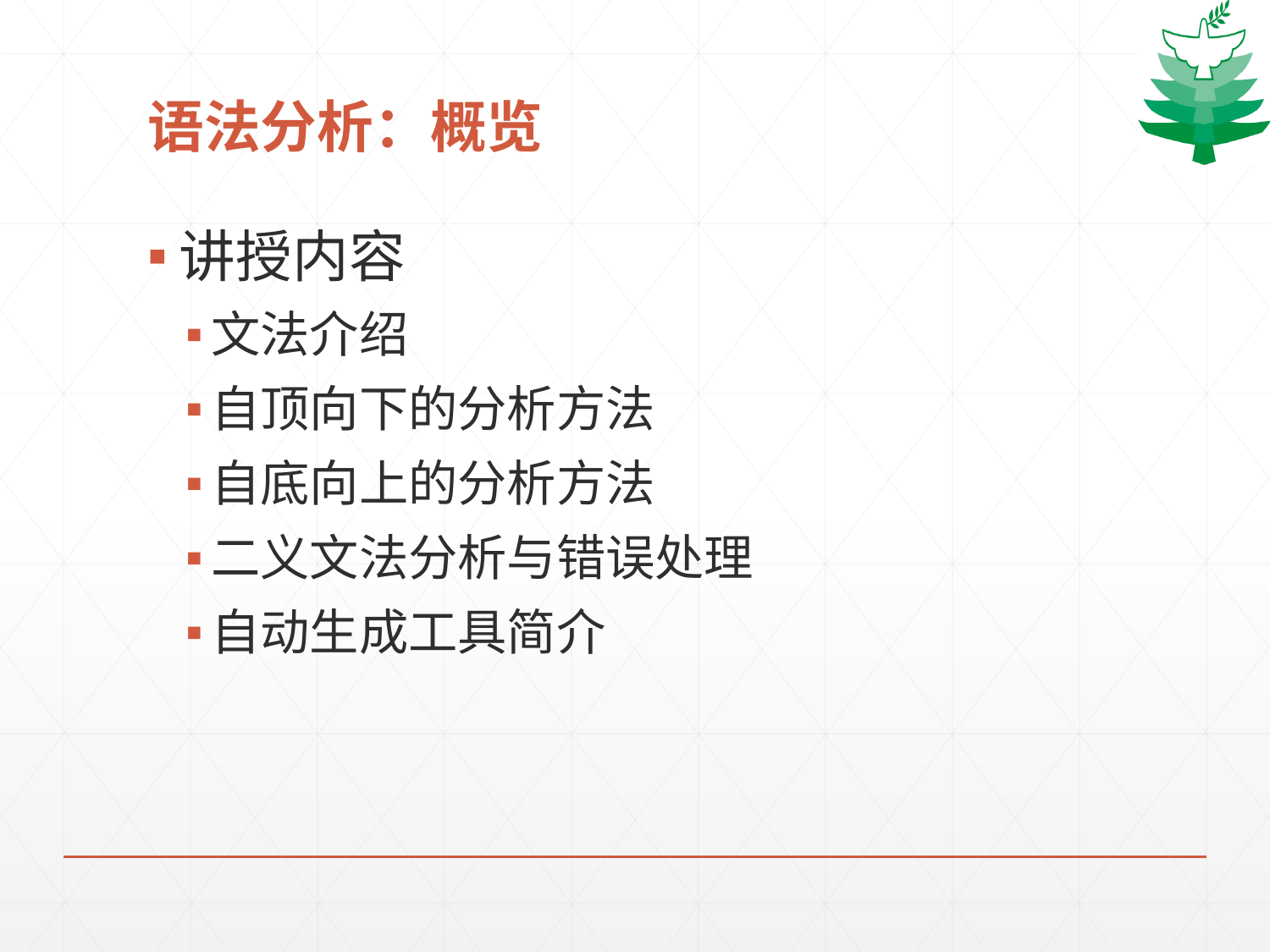

# 语法分析：概览
讲授内容
文法介绍
自顶向下的分析方法
自底向上的分析方法
二义文法分析与错误处理
自动生成工具简介